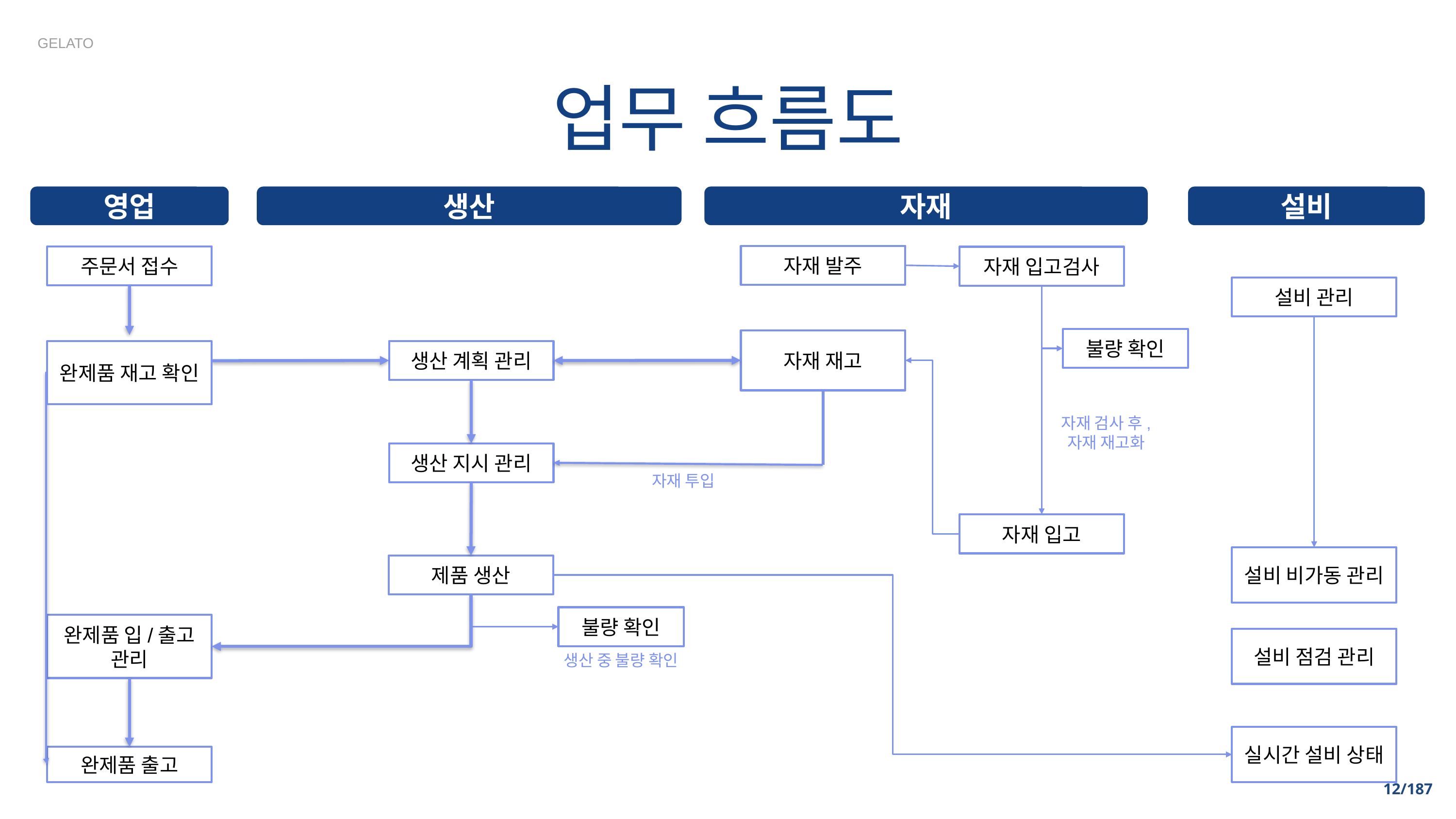

GELATO
업무 흐름도
영업
생산
자재
설비
자재 발주
주문서 접수
자재 입고검사
설비 관리
불량 확인
자재 재고
완제품 재고 확인
생산 계획 관리
자재 검사 후,
자재 재고화
생산 지시 관리
자재 투입
자재 입고
설비 비가동 관리
제품 생산
불량 확인
완제품 입/출고 관리
설비 점검 관리
생산 중 불량 확인
실시간 설비 상태
완제품 출고
12/187